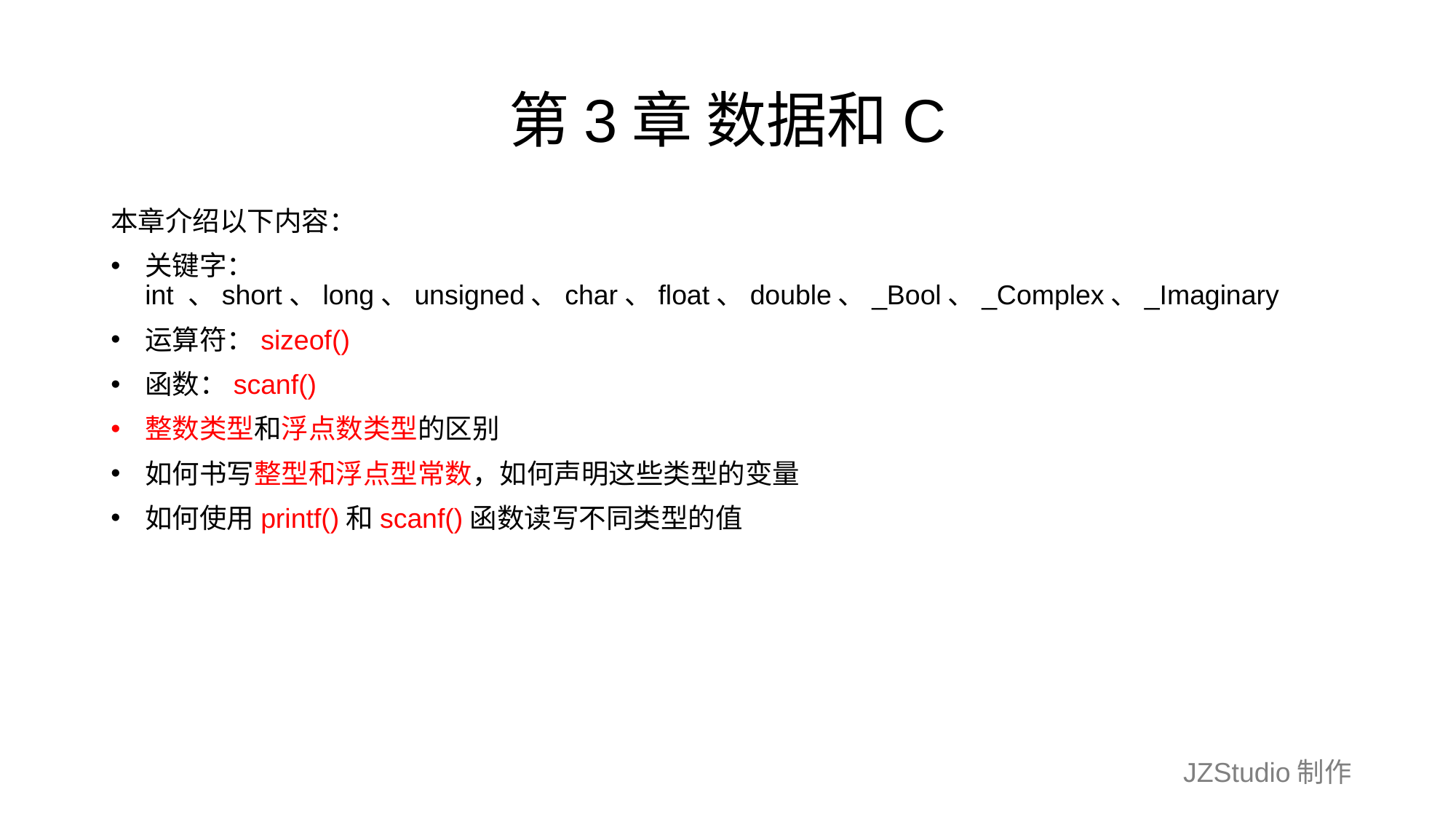

# 第3章 数据和C
本章介绍以下内容：
关键字：int 、short、long、unsigned、char、float、double、_Bool、_Complex、_Imaginary
运算符：sizeof()
函数：scanf()
整数类型和浮点数类型的区别
如何书写整型和浮点型常数，如何声明这些类型的变量
如何使用printf()和scanf()函数读写不同类型的值